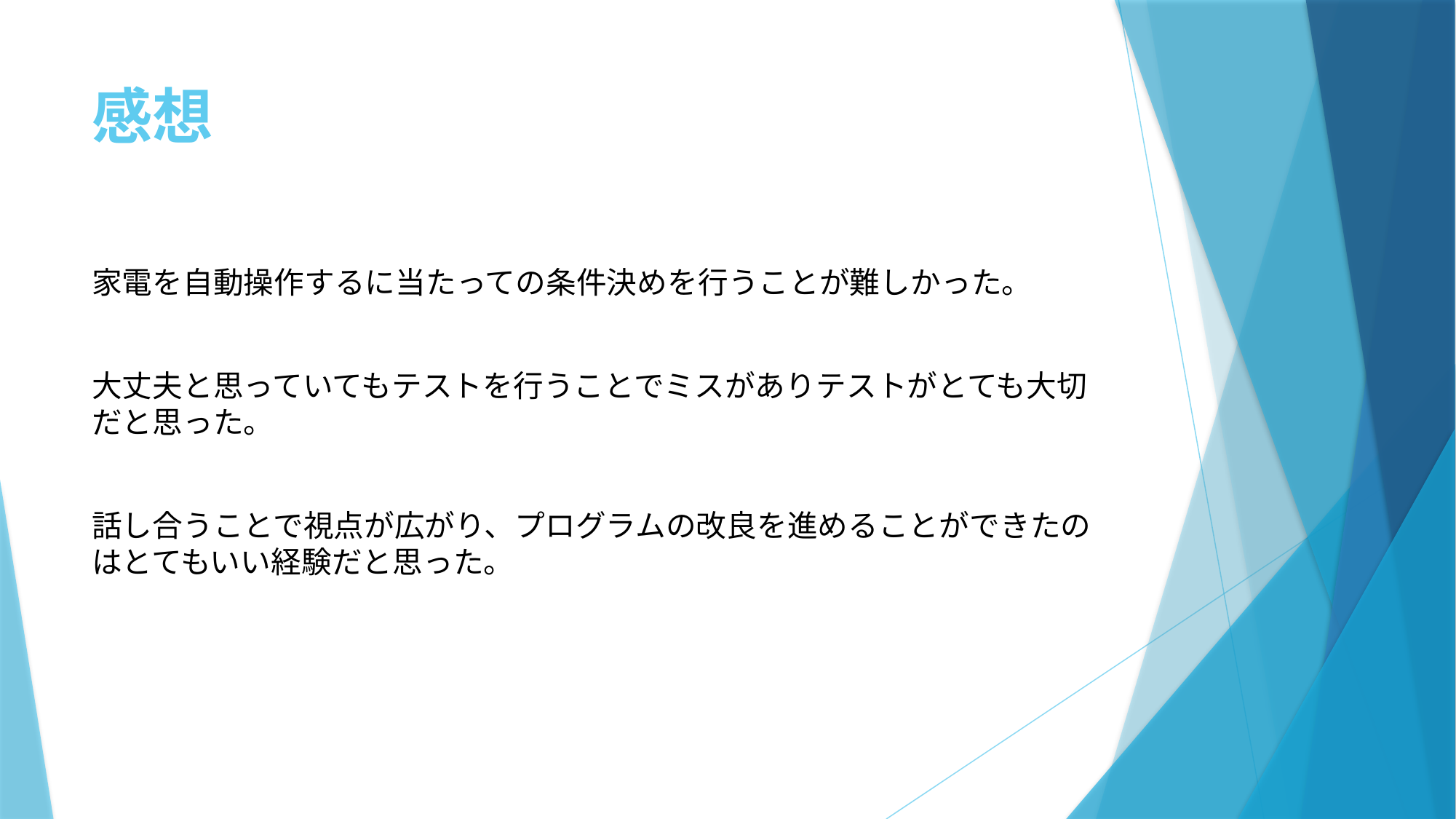

# 感想
家電を自動操作するに当たっての条件決めを行うことが難しかった。

大丈夫と思っていてもテストを行うことでミスがありテストがとても大切だと思った。

話し合うことで視点が広がり、プログラムの改良を進めることができたのはとてもいい経験だと思った。